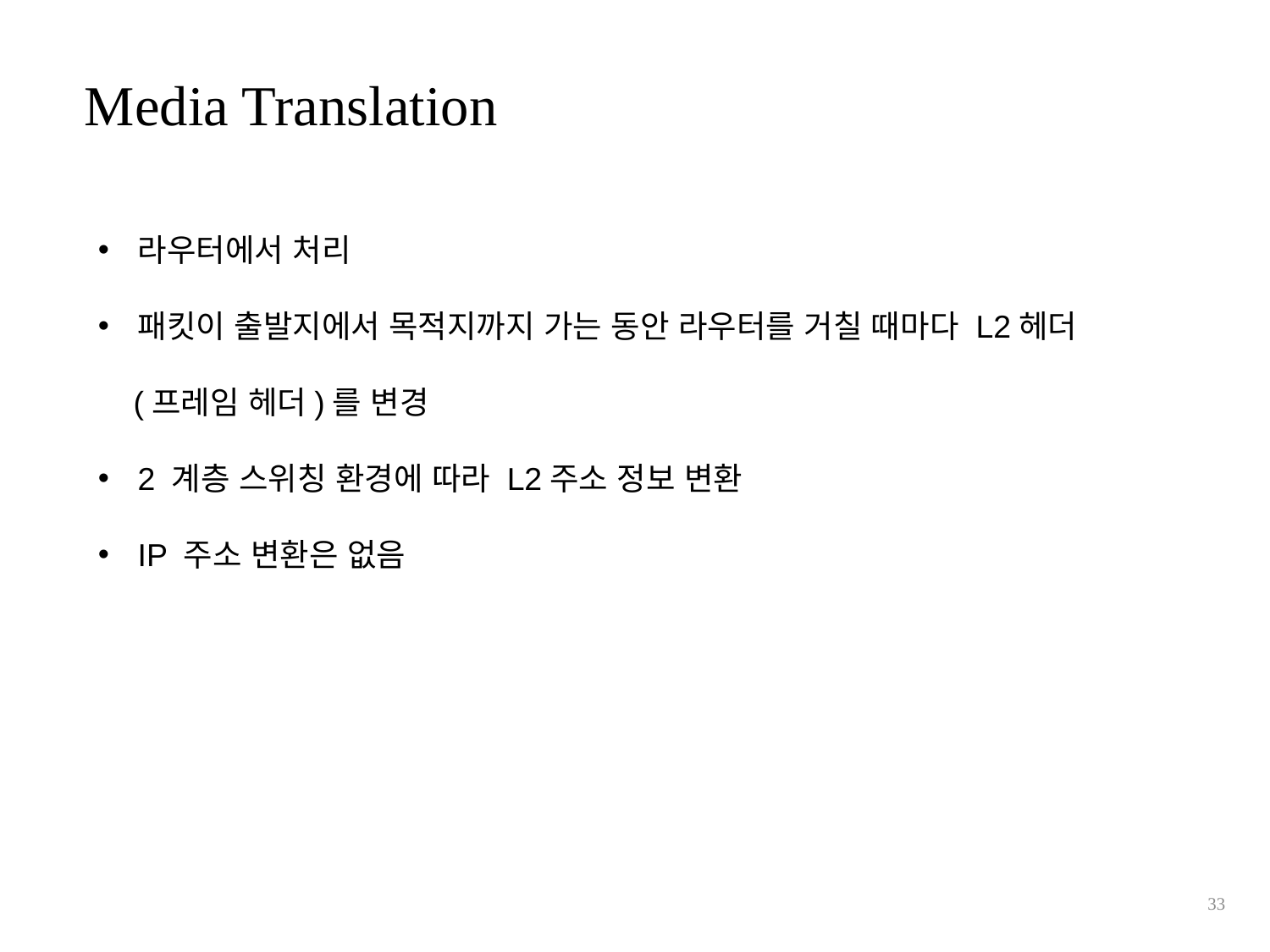

Media Translation
라우터에서 처리
패킷이 출발지에서 목적지까지 가는 동안 라우터를 거칠 때마다 L2헤더
    (프레임 헤더)를 변경
2 계층 스위칭 환경에 따라 L2주소 정보 변환
IP 주소 변환은 없음
33